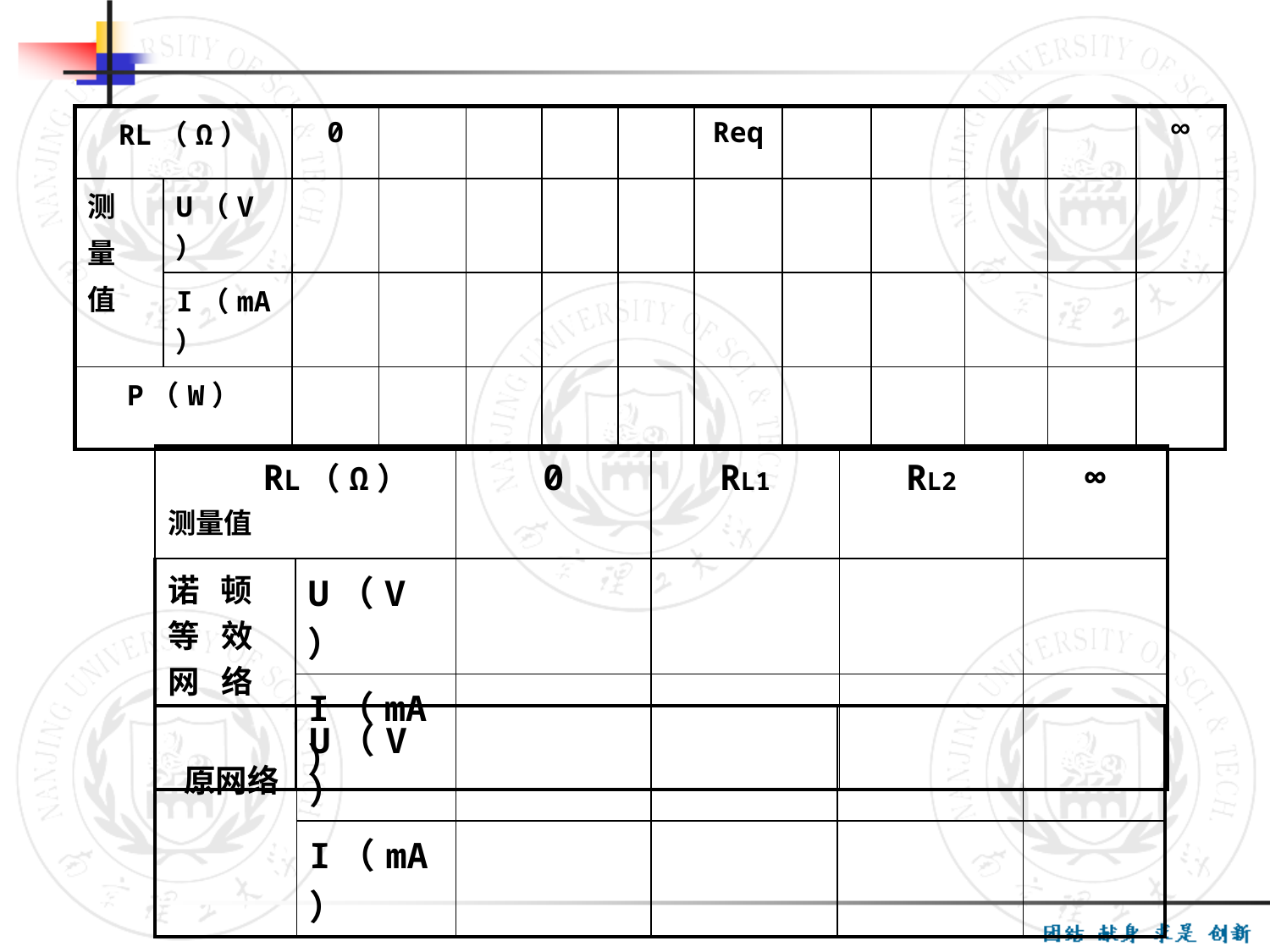

| RL（Ω） |  | 0 |  |  |  |  | Req |  |  |  |  | ∞ |
| --- | --- | --- | --- | --- | --- | --- | --- | --- | --- | --- | --- | --- |
| 测 量 值 | U（V） |  |  |  |  |  |  |  |  |  |  |  |
|  | I（mA） |  |  |  |  |  |  |  |  |  |  |  |
| P（W） |  |  |  |  |  |  |  |  |  |  |  |  |
| RL（Ω） 测量值 |  | 0 | RL1 | RL2 | ∞ |
| --- | --- | --- | --- | --- | --- |
| 诺 顿 等 效网 络 | U（V） |  |  |  |  |
|  | I（mA） |  |  |  |  |
| 原网络 | U（V） |  |  |  |  |
| --- | --- | --- | --- | --- | --- |
|  | I（mA） |  |  |  |  |